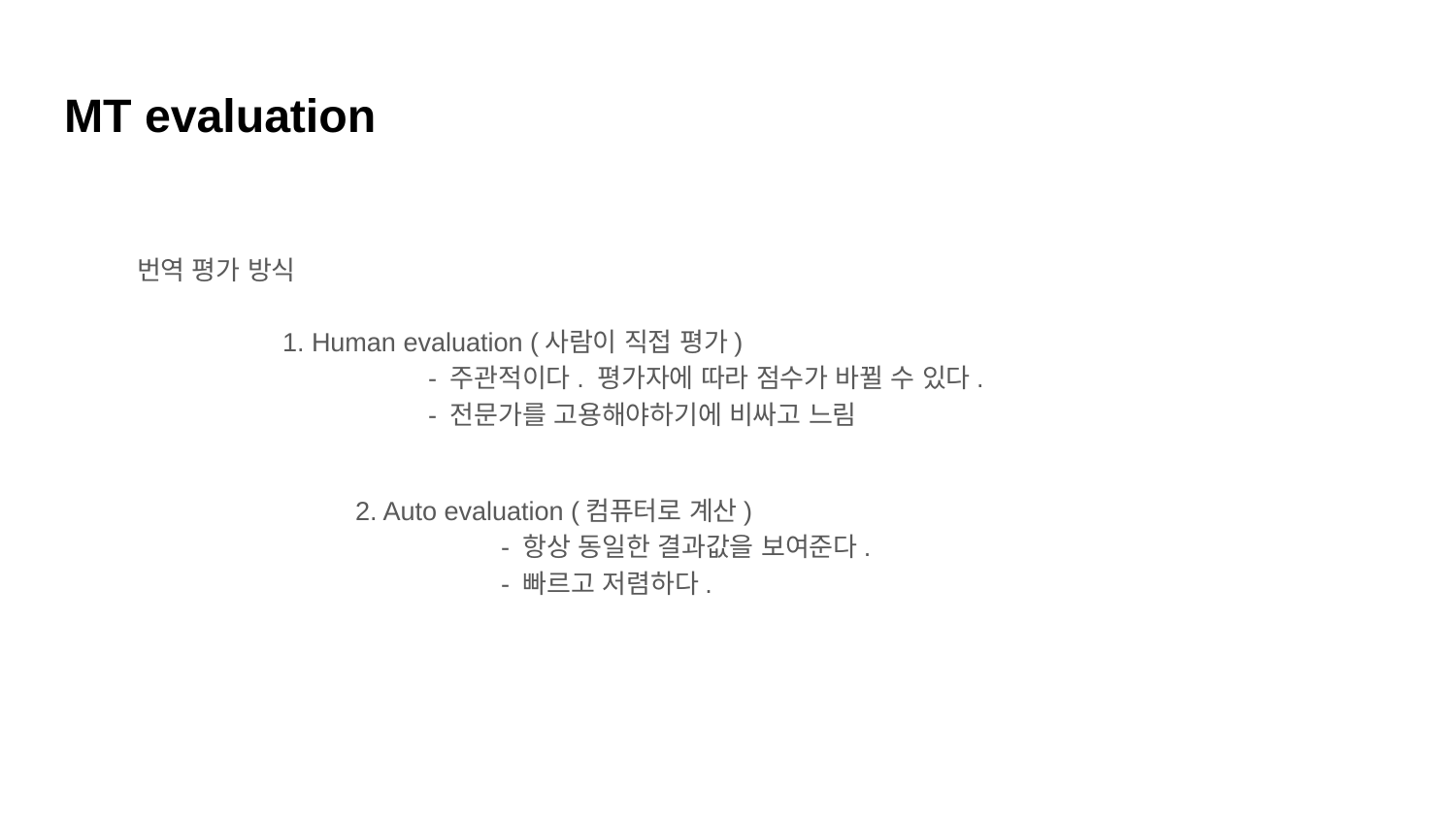

# MT evaluation

번역 평가 방식
	1. Human evaluation (사람이 직접 평가)
		- 주관적이다. 평가자에 따라 점수가 바뀔 수 있다.
		- 전문가를 고용해야하기에 비싸고 느림
		2. Auto evaluation (컴퓨터로 계산)
			- 항상 동일한 결과값을 보여준다.
			- 빠르고 저렴하다.